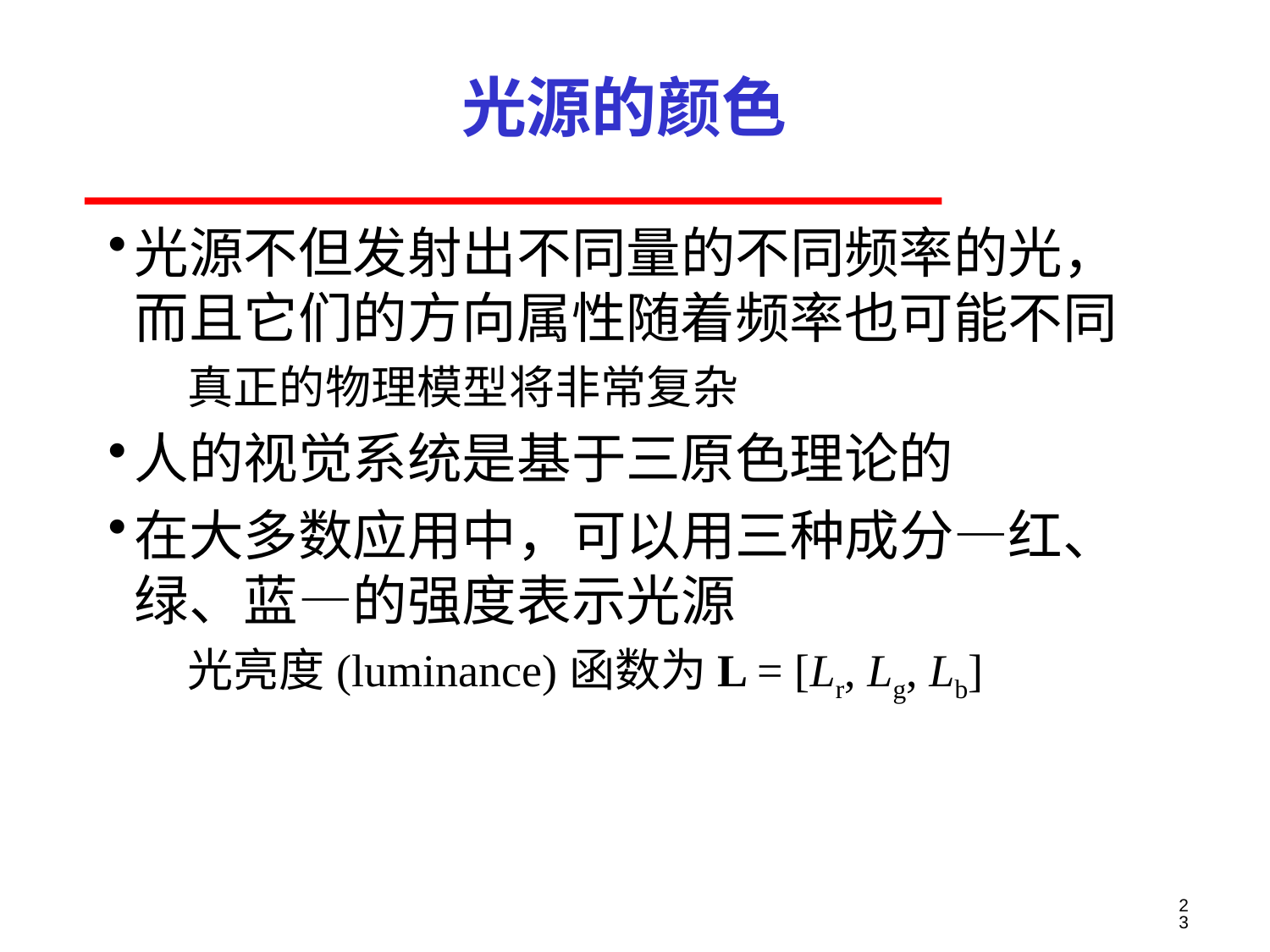

# 光源的颜色
光源不但发射出不同量的不同频率的光，
而且它们的方向属性随着频率也可能不同
真正的物理模型将非常复杂
人的视觉系统是基于三原色理论的
在大多数应用中，可以用三种成分—红、
绿、蓝—的强度表示光源
光亮度(luminance)函数为L = [Lr, Lg, Lb]
23